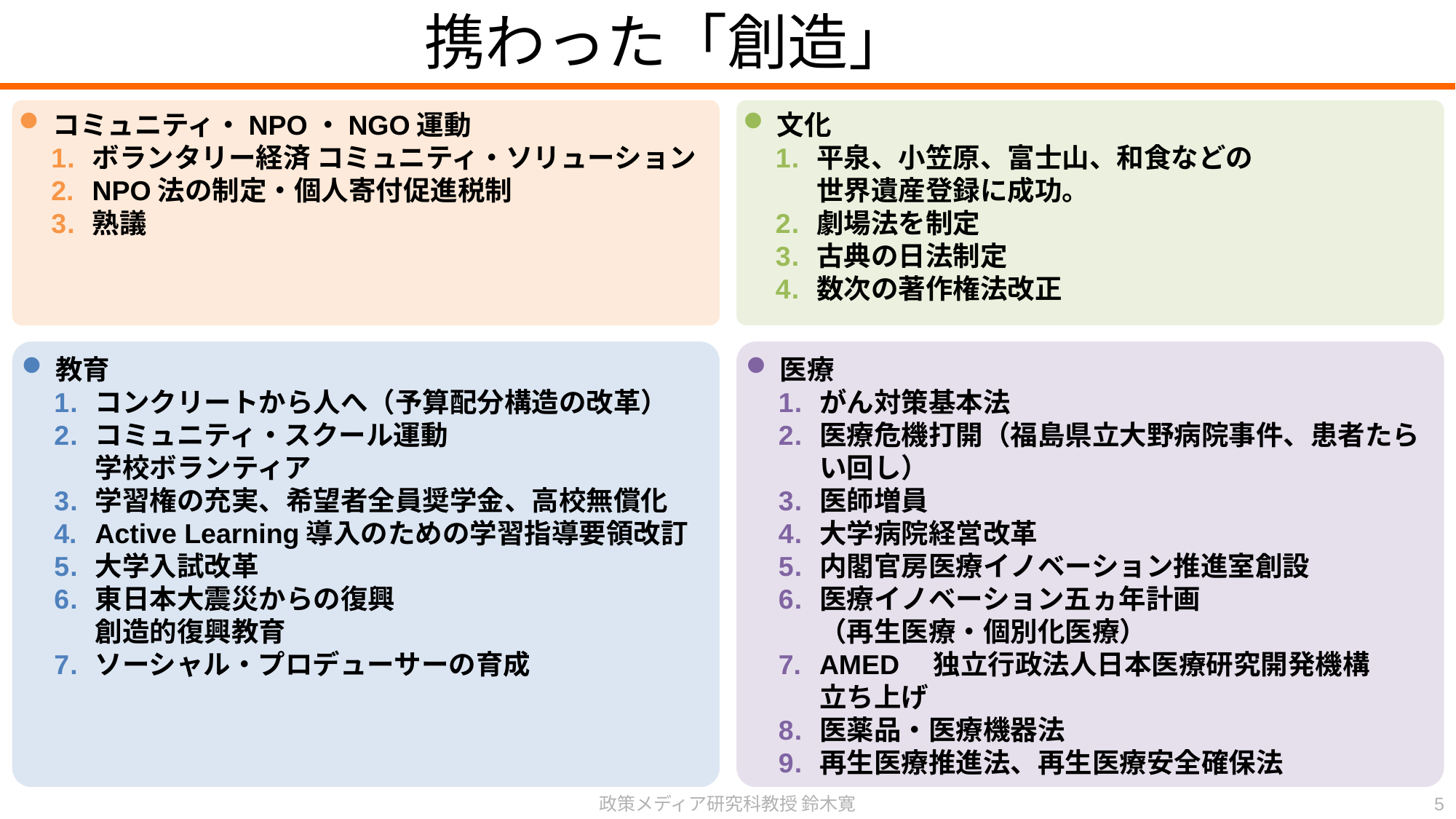

携わった「創造」
コミュニティ・NPO・NGO運動
ボランタリー経済 コミュニティ・ソリューション
NPO法の制定・個人寄付促進税制
熟議
文化
平泉、小笠原、富士山、和食などの
世界遺産登録に成功。
劇場法を制定
古典の日法制定
数次の著作権法改正
教育
コンクリートから人へ（予算配分構造の改革）
コミュニティ・スクール運動
学校ボランティア
学習権の充実、希望者全員奨学金、高校無償化
Active Learning導入のための学習指導要領改訂
大学入試改革
東日本大震災からの復興
創造的復興教育
ソーシャル・プロデューサーの育成
医療
がん対策基本法
医療危機打開（福島県立大野病院事件、患者たらい回し）
医師増員
大学病院経営改革
内閣官房医療イノベーション推進室創設
医療イノベーション五ヵ年計画
（再生医療・個別化医療）
AMED　独立行政法人日本医療研究開発機構
立ち上げ
医薬品・医療機器法
再生医療推進法、再生医療安全確保法
政策メディア研究科教授 鈴木寛
5